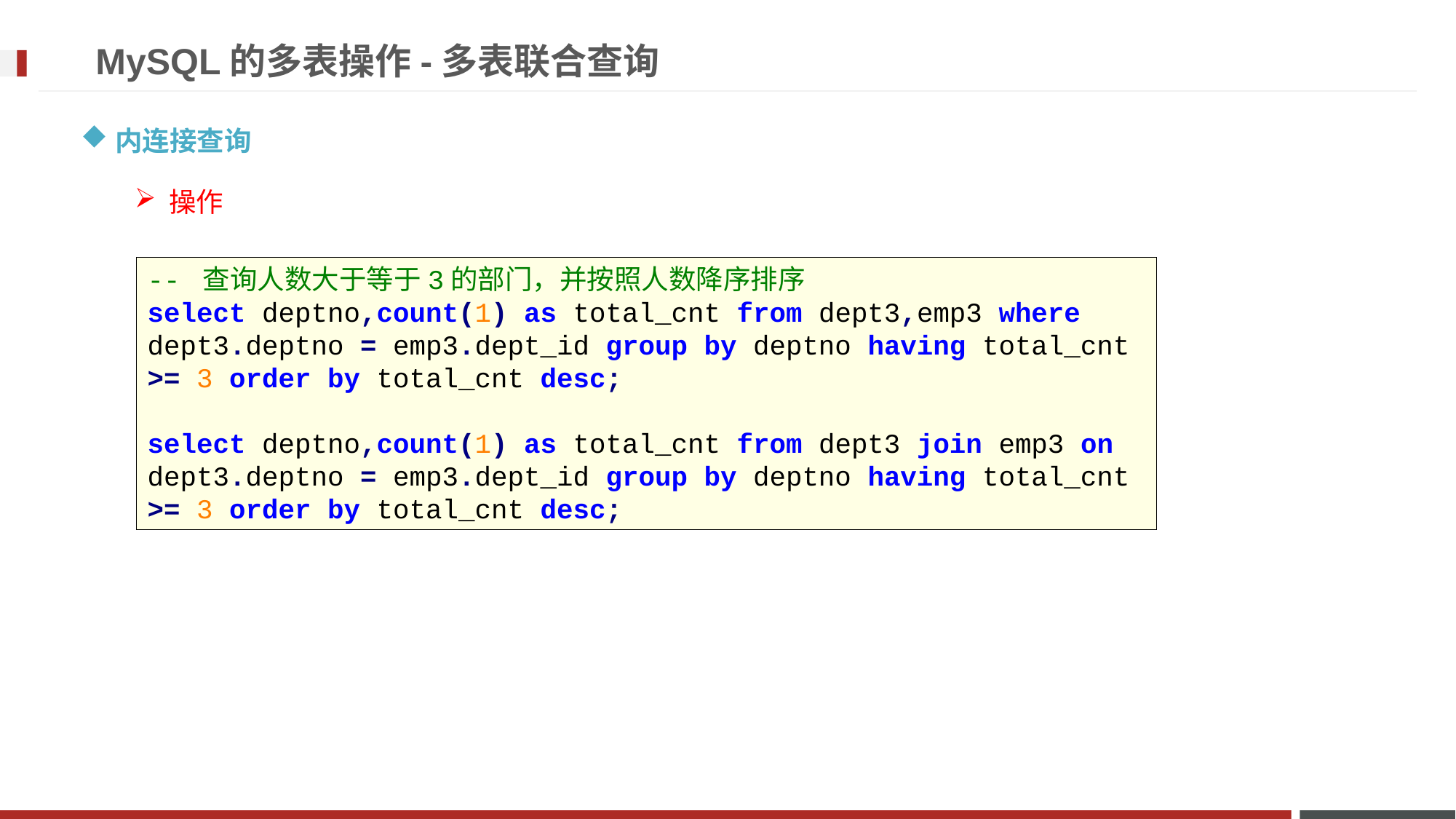

# MySQL的多表操作-多表联合查询
内连接查询
操作
-- 查询人数大于等于3的部门，并按照人数降序排序
select deptno,count(1) as total_cnt from dept3,emp3 where dept3.deptno = emp3.dept_id group by deptno having total_cnt >= 3 order by total_cnt desc;

select deptno,count(1) as total_cnt from dept3 join emp3 on dept3.deptno = emp3.dept_id group by deptno having total_cnt >= 3 order by total_cnt desc;